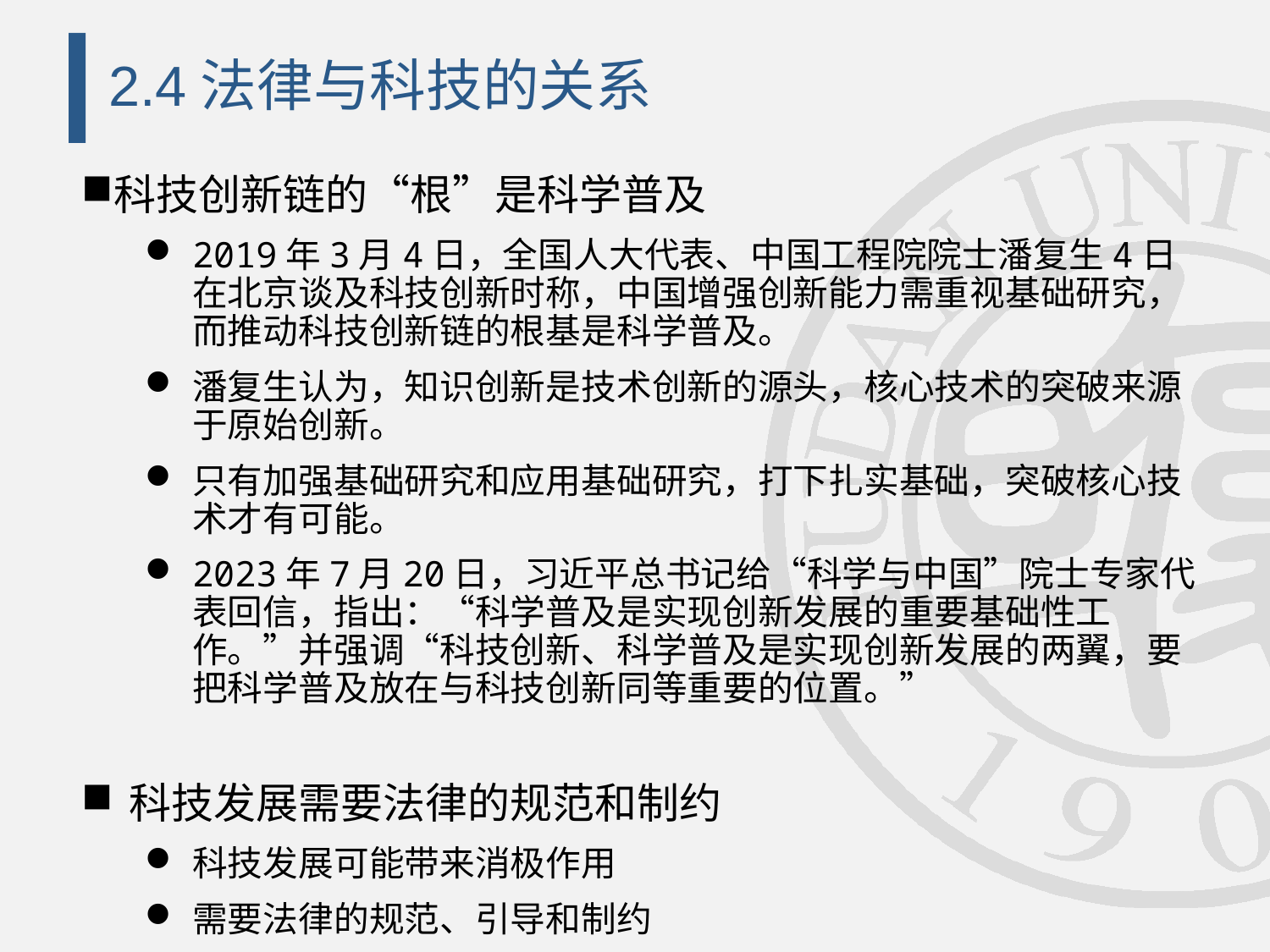

# 2.4法律与科技的关系
科技创新链的“根”是科学普及
2019年3月4日，全国人大代表、中国工程院院士潘复生4日在北京谈及科技创新时称，中国增强创新能力需重视基础研究，而推动科技创新链的根基是科学普及。
潘复生认为，知识创新是技术创新的源头，核心技术的突破来源于原始创新。
只有加强基础研究和应用基础研究，打下扎实基础，突破核心技术才有可能。
2023年7月20日，习近平总书记给“科学与中国”院士专家代表回信，指出：“科学普及是实现创新发展的重要基础性工作。”并强调“科技创新、科学普及是实现创新发展的两翼，要把科学普及放在与科技创新同等重要的位置。”

科技发展需要法律的规范和制约
科技发展可能带来消极作用
需要法律的规范、引导和制约